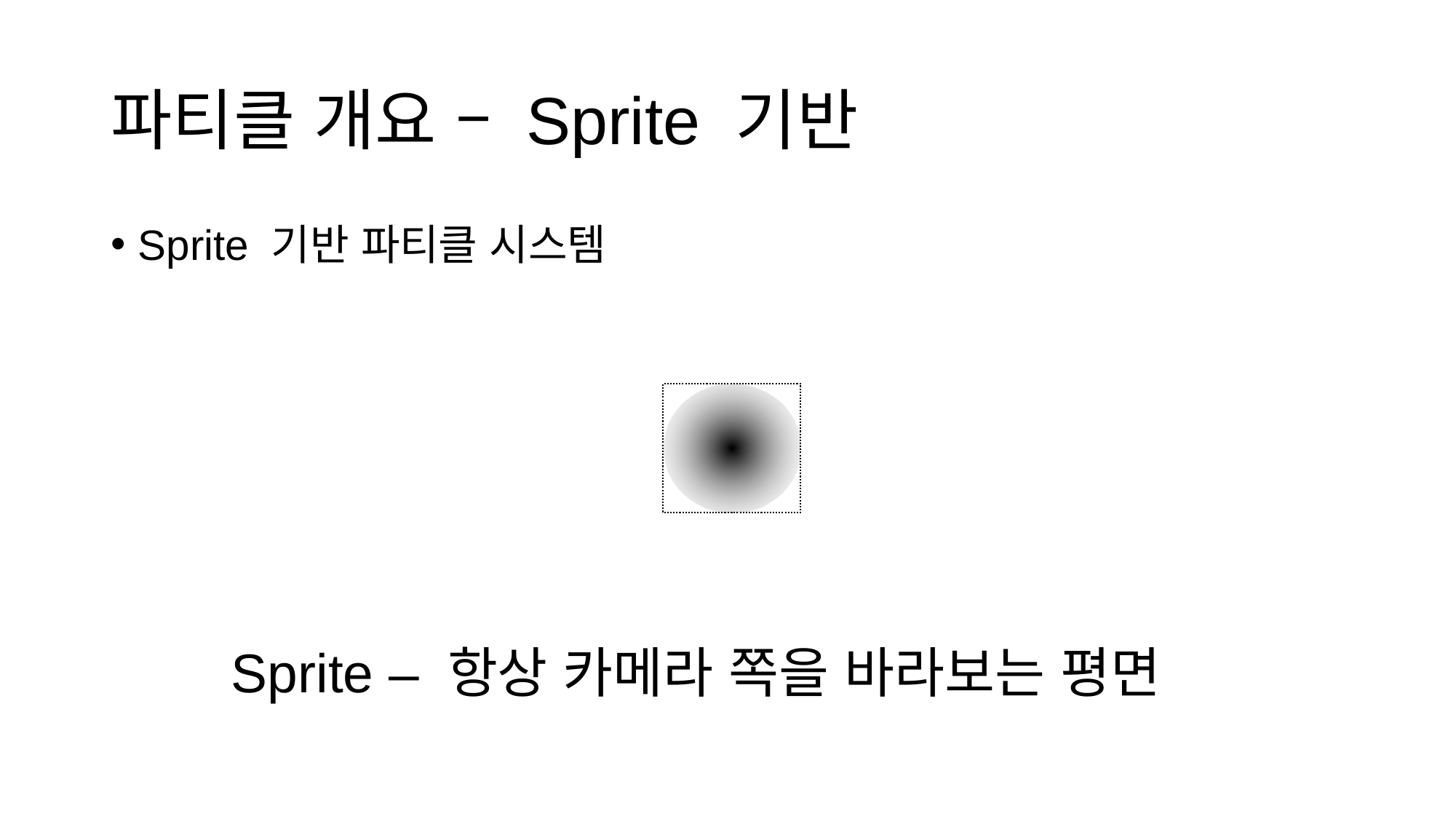

# 파티클 개요 – Sprite 기반
Sprite 기반 파티클 시스템

Sprite – 항상 카메라 쪽을 바라보는 평면